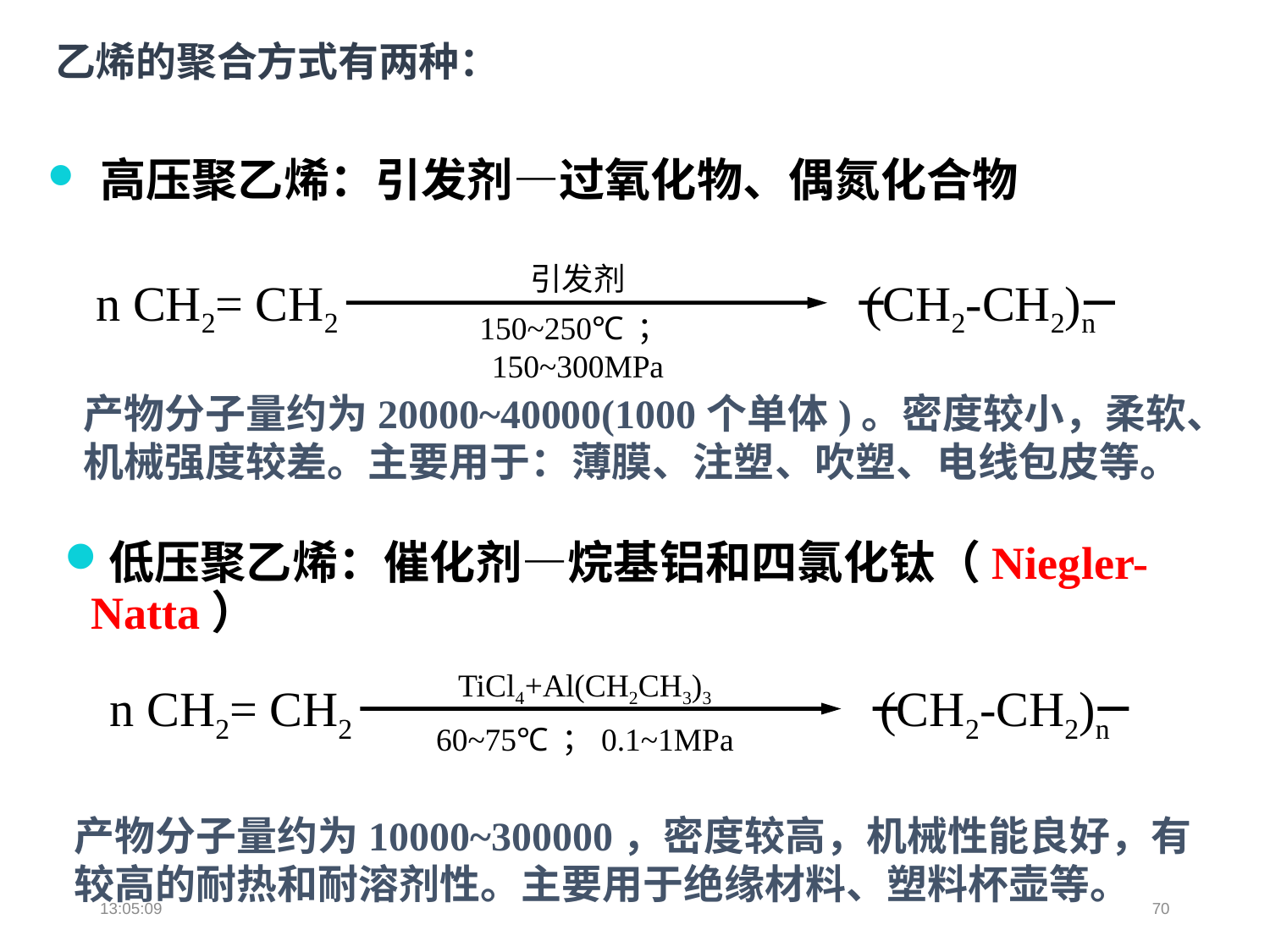

# 乙烯的聚合方式有两种：
 高压聚乙烯：引发剂—过氧化物、偶氮化合物

引发剂
150~250℃；150~300MPa
n CH2= CH2                                           (CH2-CH2)n

产物分子量约为20000~40000(1000个单体)。密度较小，柔软、机械强度较差。主要用于：薄膜、注塑、吹塑、电线包皮等。
低压聚乙烯：催化剂—烷基铝和四氯化钛（Niegler-Natta）

TiCl4+Al(CH2CH3)3
60~75℃；0.1~1MPa
n CH2= CH2                                           (CH2-CH2)n

产物分子量约为10000~300000，密度较高，机械性能良好，有较高的耐热和耐溶剂性。主要用于绝缘材料、塑料杯壶等。
13:05:09
70